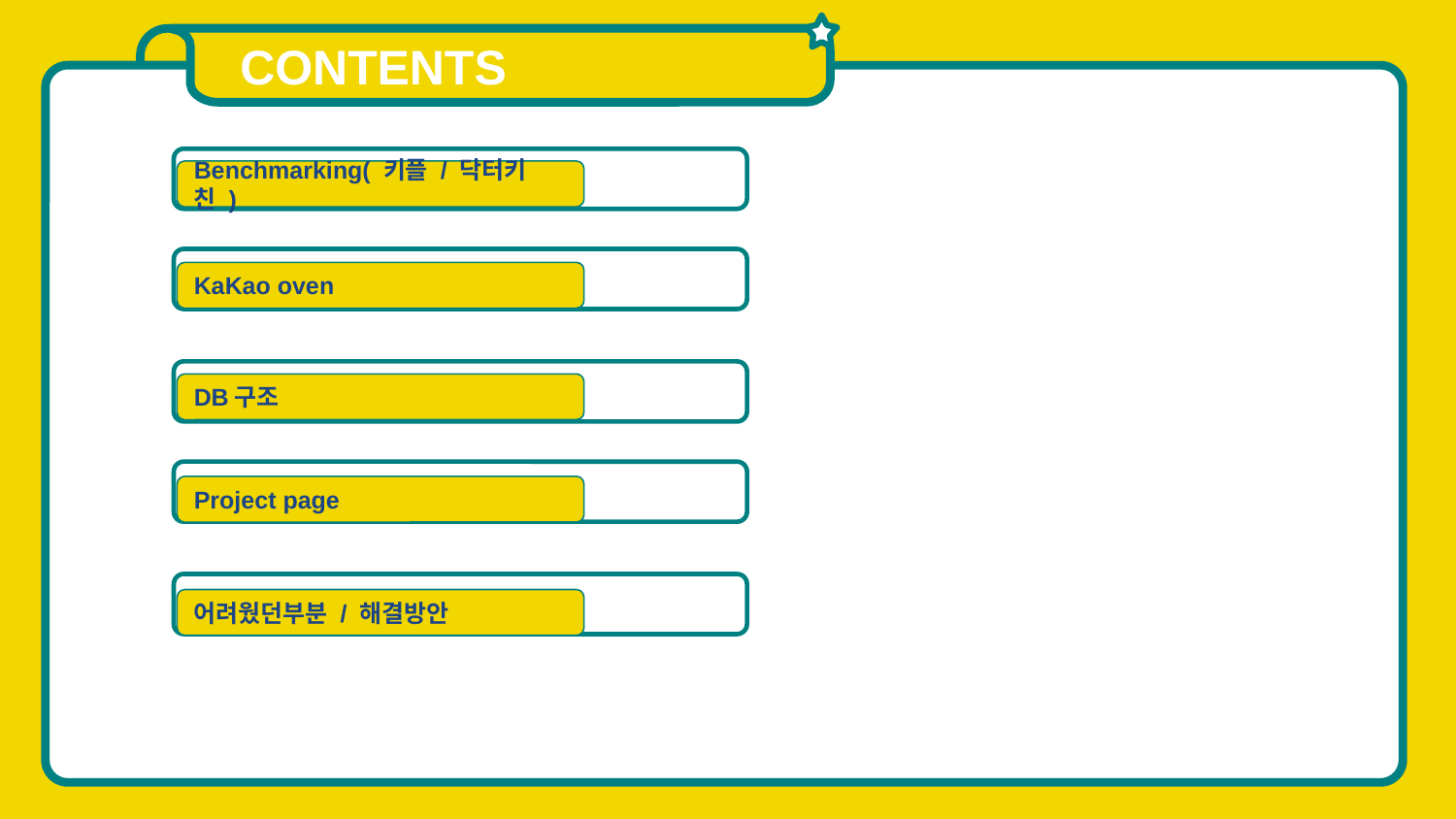

CONTENTS

Benchmarking( 키플 / 닥터키친 )

KaKao oven

DB구조

Project page

어려웠던부분 / 해결방안